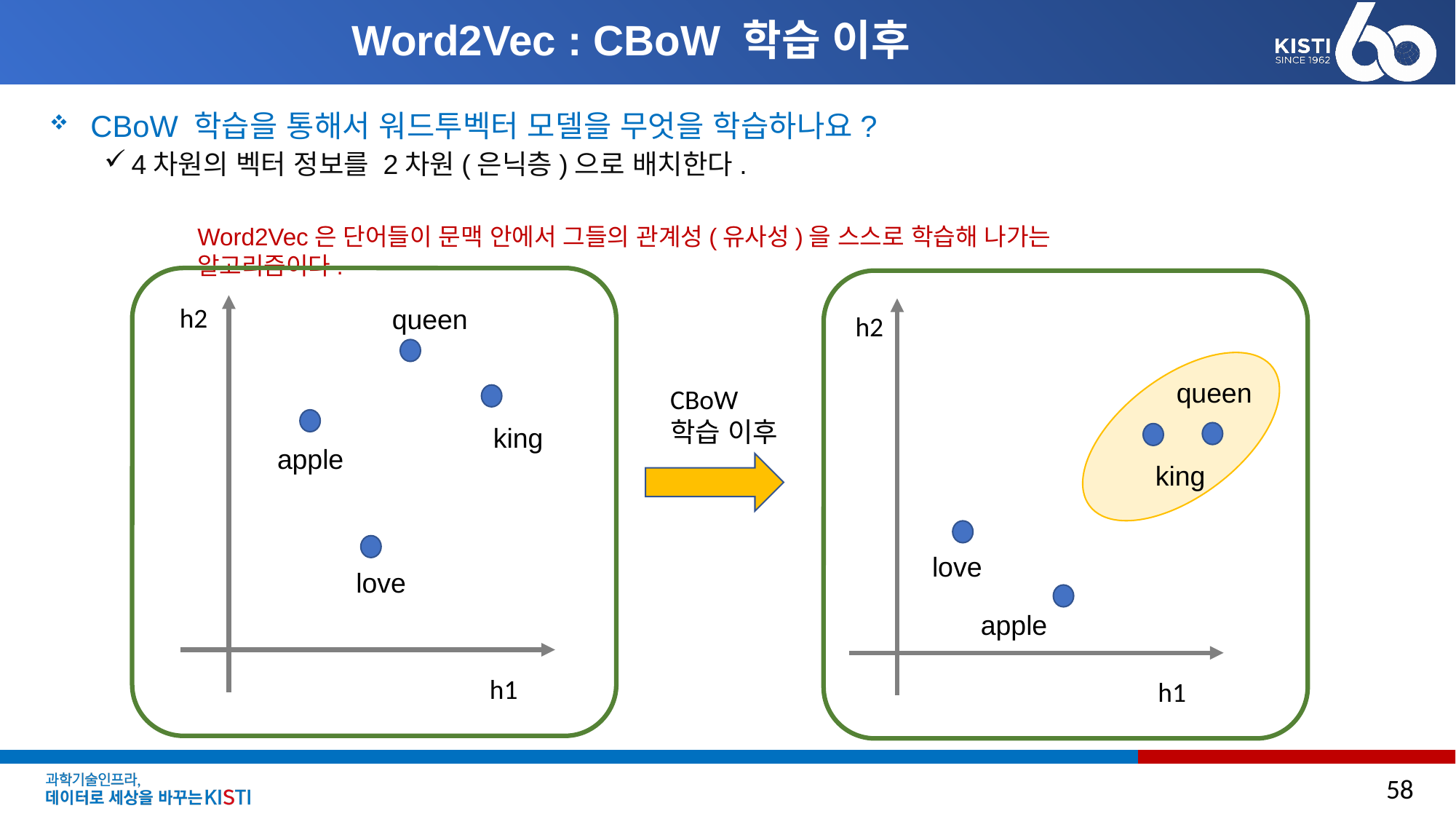

# Word2Vec : CBoW 학습 이후
CBoW 학습을 통해서 워드투벡터 모델을 무엇을 학습하나요?
4차원의 벡터 정보를 2차원(은닉층)으로 배치한다.
Word2Vec은 단어들이 문맥 안에서 그들의 관계성(유사성)을 스스로 학습해 나가는 알고리즘이다.

h2
queen

apple

king

love
h1
h2
queen

king

apple
love

h1

CBoW
학습 이후

58